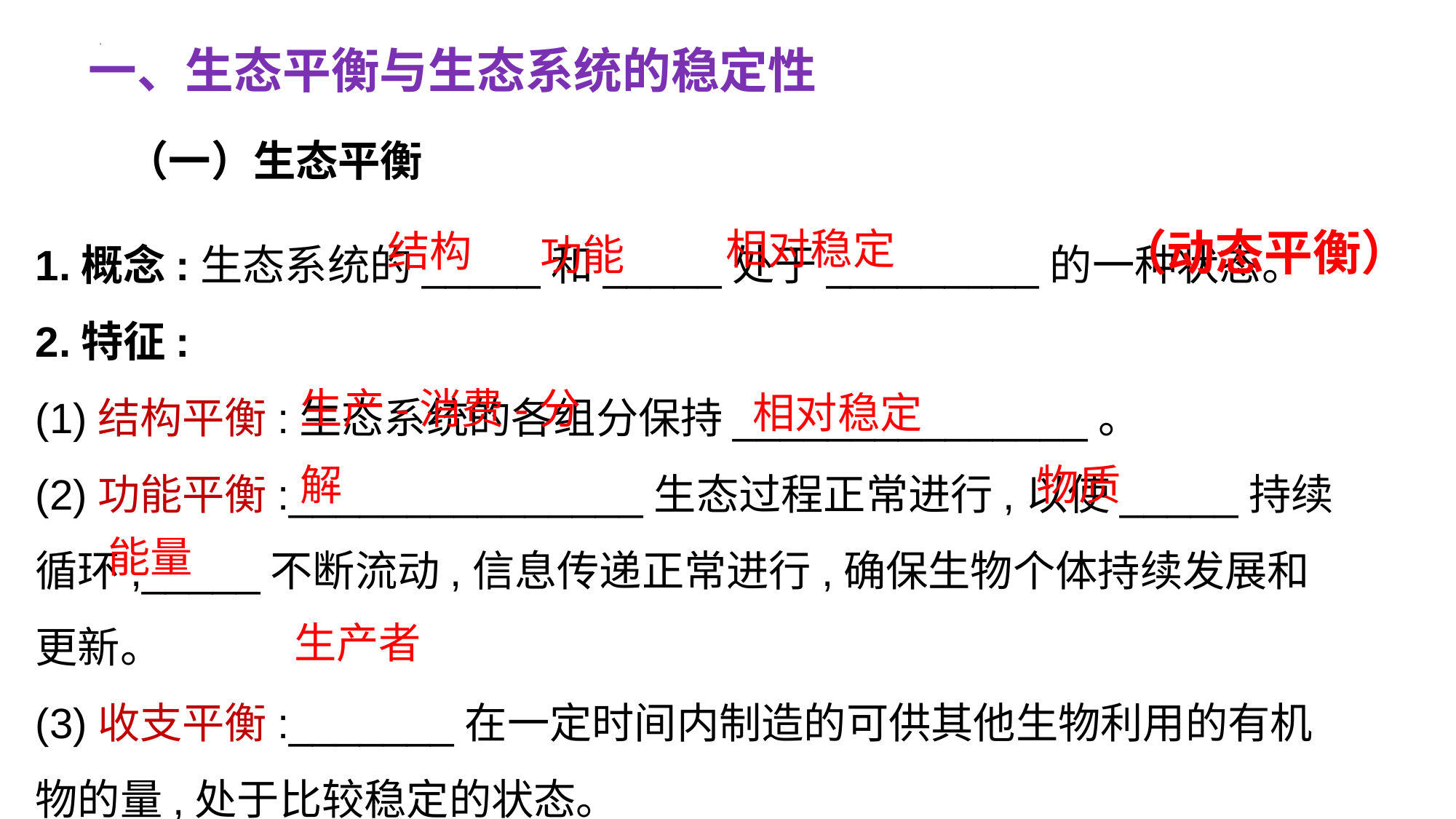

一、生态平衡与生态系统的稳定性
（一）生态平衡
相对稳定
结构
功能
1.概念:生态系统的_____和_____处于_________的一种状态。
2.特征:
(1)结构平衡:生态系统的各组分保持_______________。
(2)功能平衡:_______________生态过程正常进行,以使_____持续循环,_____不断流动,信息传递正常进行,确保生物个体持续发展和更新。
(3)收支平衡:_______在一定时间内制造的可供其他生物利用的有机物的量,处于比较稳定的状态。
（动态平衡）
相对稳定
生产-消费-分解
物质

能量
生产者